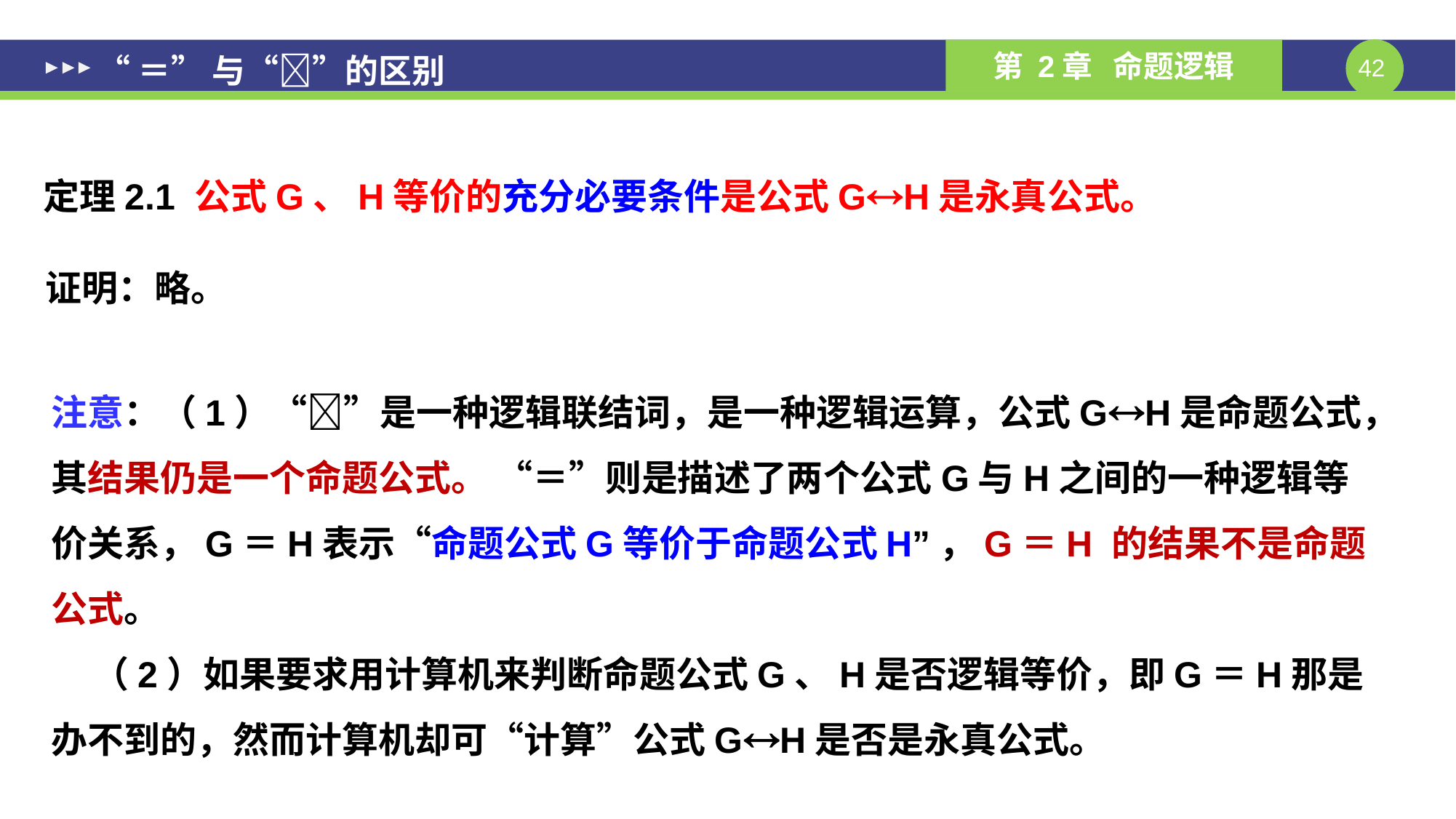

“＝” 与“↔”的区别
定理2.1 公式G、H等价的充分必要条件是公式G↔H是永真公式。
证明：略。

注意：（1）“↔”是一种逻辑联结词，是一种逻辑运算，公式G↔H是命题公式，其结果仍是一个命题公式。 “＝”则是描述了两个公式G与H之间的一种逻辑等价关系，G＝H表示“命题公式G等价于命题公式H”，G＝H 的结果不是命题公式。
    （2）如果要求用计算机来判断命题公式G、H是否逻辑等价，即G＝H那是办不到的，然而计算机却可“计算”公式G↔H是否是永真公式。